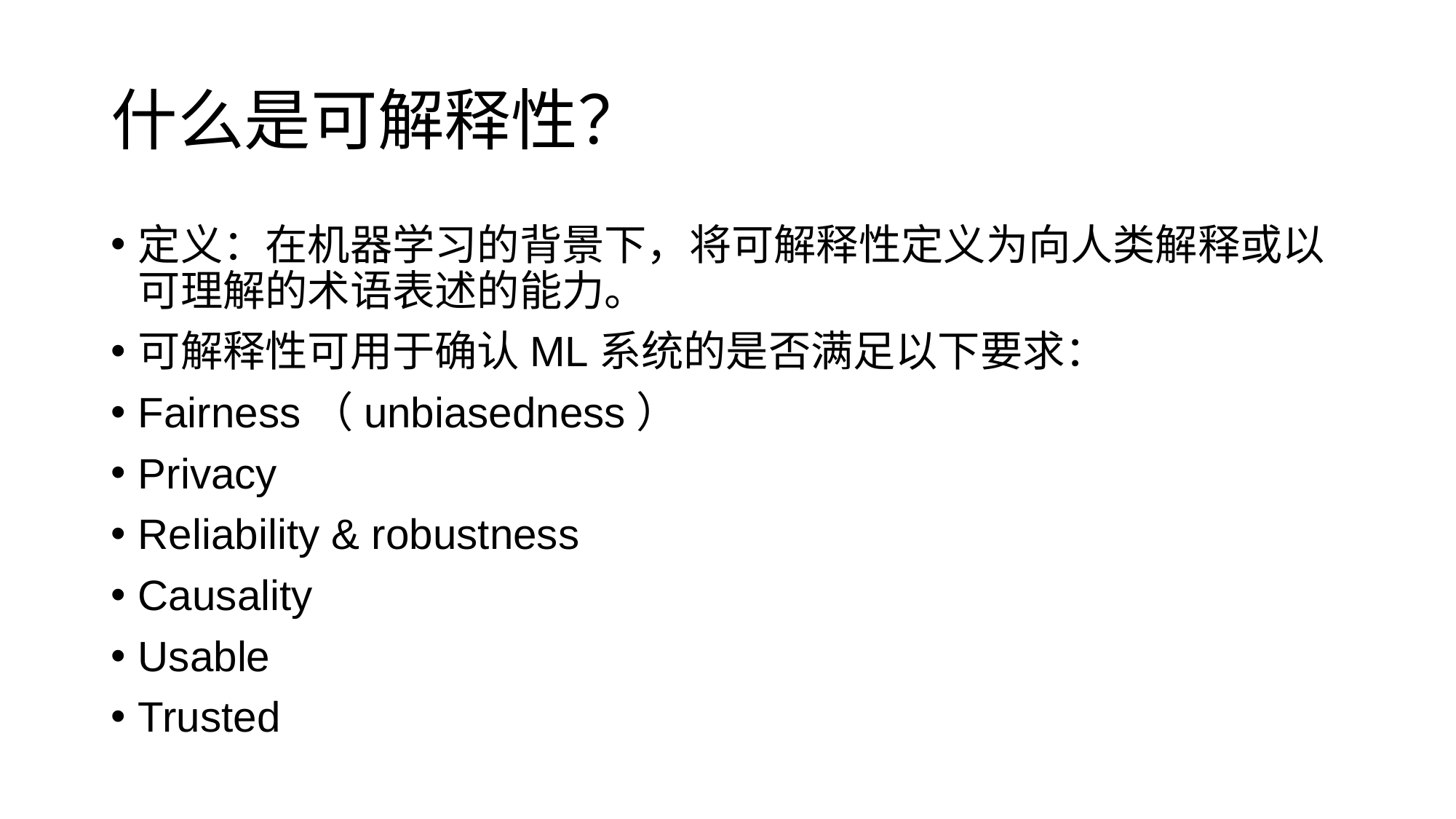

# 什么是可解释性？
定义：在机器学习的背景下，将可解释性定义为向人类解释或以可理解的术语表述的能力。
可解释性可用于确认ML系统的是否满足以下要求：
Fairness（unbiasedness）
Privacy
Reliability & robustness
Causality
Usable
Trusted